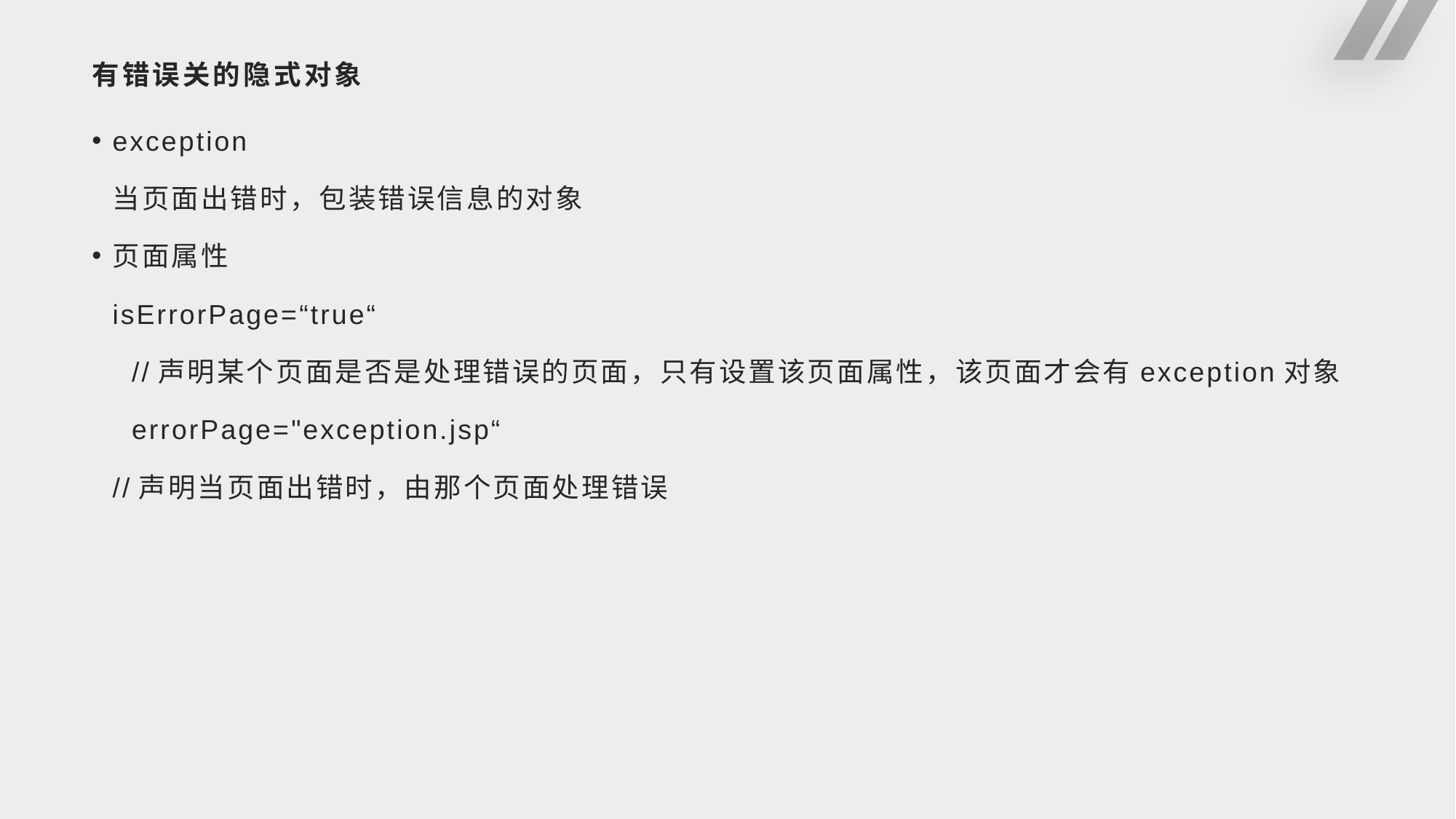

# 有错误关的隐式对象
exception
	当页面出错时，包装错误信息的对象
页面属性
	isErrorPage=“true“
    //声明某个页面是否是处理错误的页面，只有设置该页面属性，该页面才会有exception对象
    errorPage="exception.jsp“
	//声明当页面出错时，由那个页面处理错误